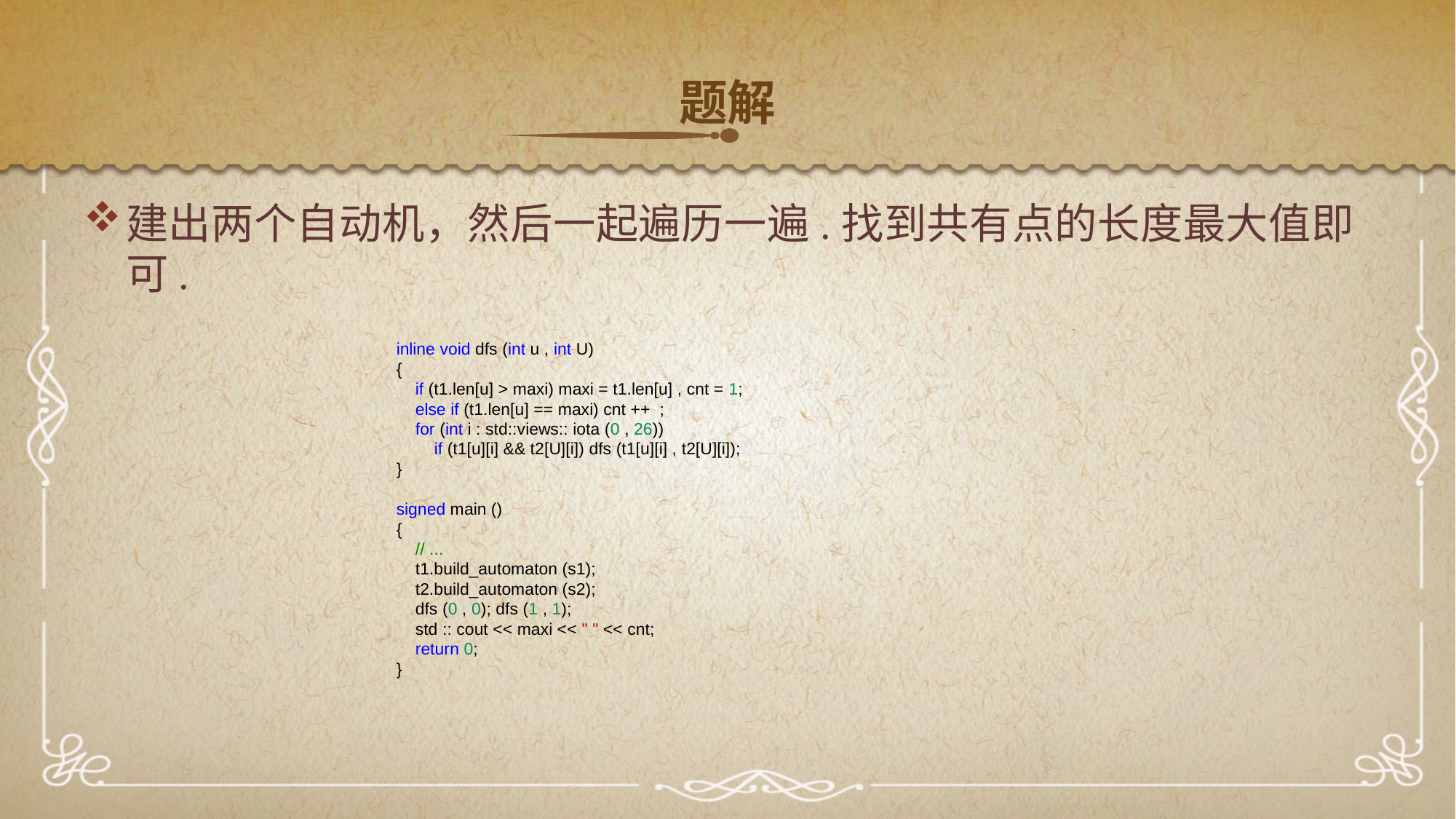

题解
建出两个自动机，然后一起遍历一遍.找到共有点的长度最大值即可.
inline void dfs (int u , int U)
{
    if (t1.len[u] > maxi) maxi = t1.len[u] , cnt = 1;
    else if (t1.len[u] == maxi) cnt ++  ;
    for (int i : std::views:: iota (0 , 26))
        if (t1[u][i] && t2[U][i]) dfs (t1[u][i] , t2[U][i]);
}
signed main ()
{
    // ...
    t1.build_automaton (s1);
    t2.build_automaton (s2);
    dfs (0 , 0); dfs (1 , 1);
    std :: cout << maxi << " " << cnt;
    return 0;
}